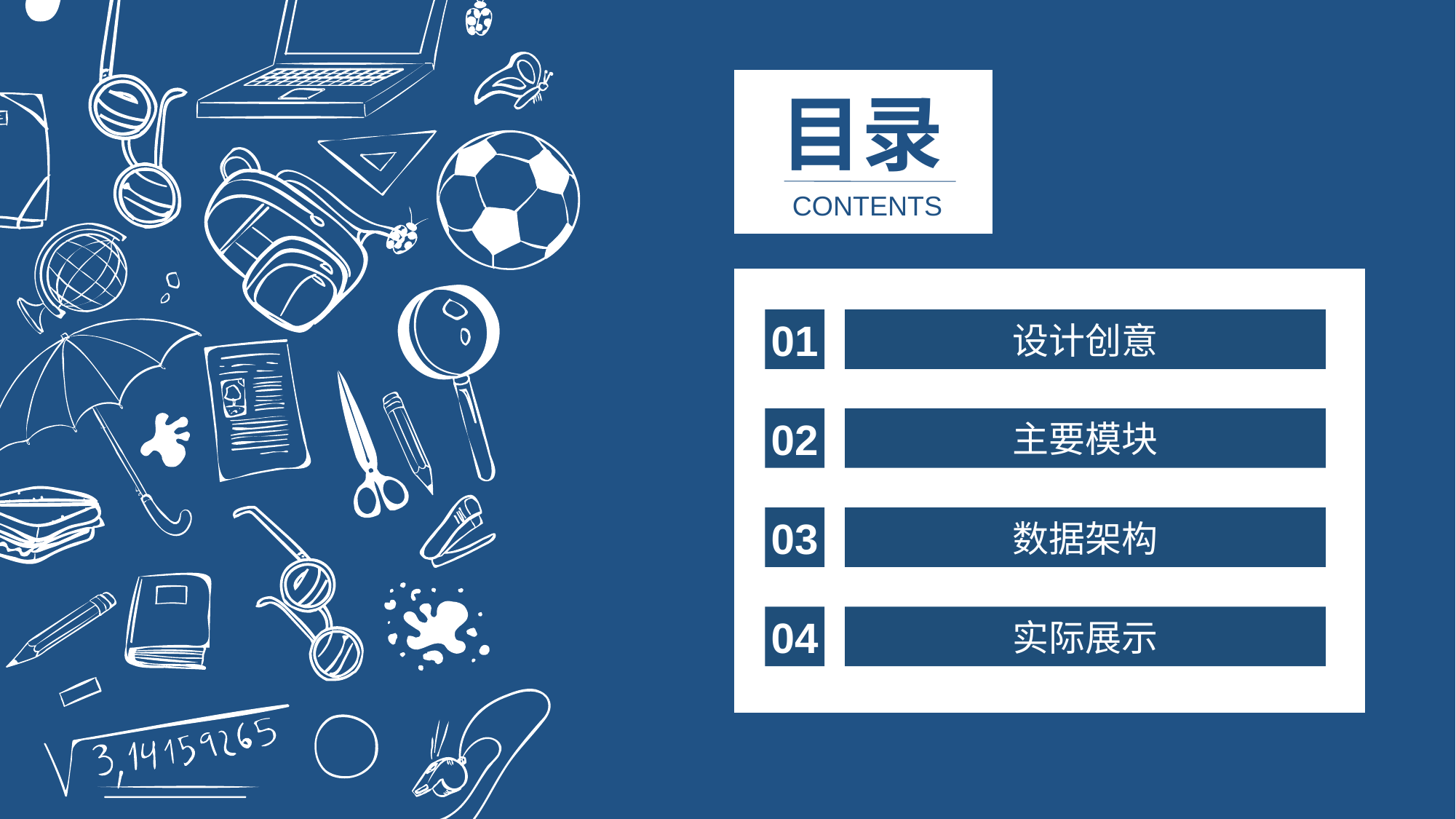

目录

CONTENTS

01
设计创意
02
主要模块
03
数据架构
04
实际展示